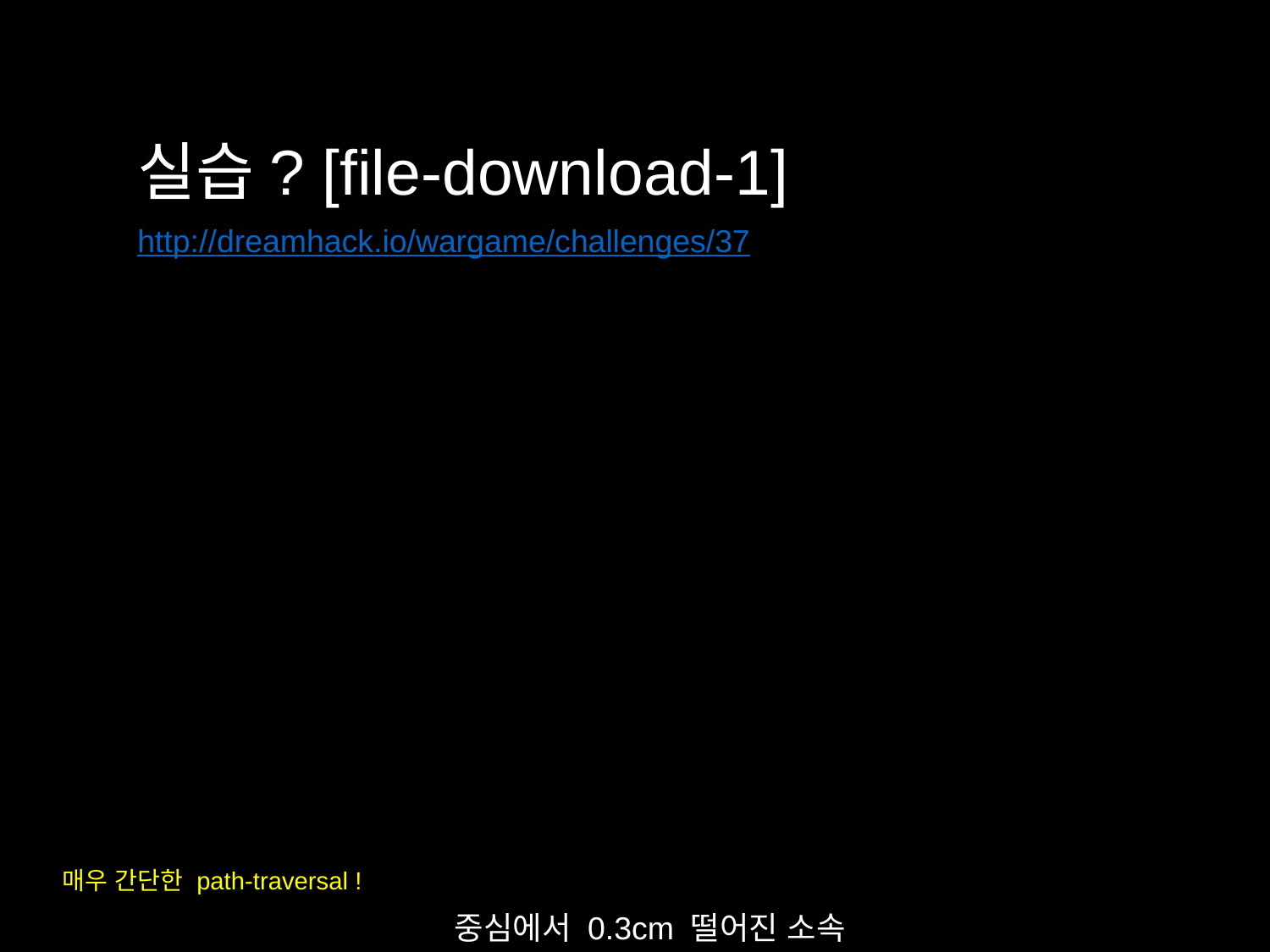

실습? [file-download-1]
http://dreamhack.io/wargame/challenges/37
매우 간단한 path-traversal !